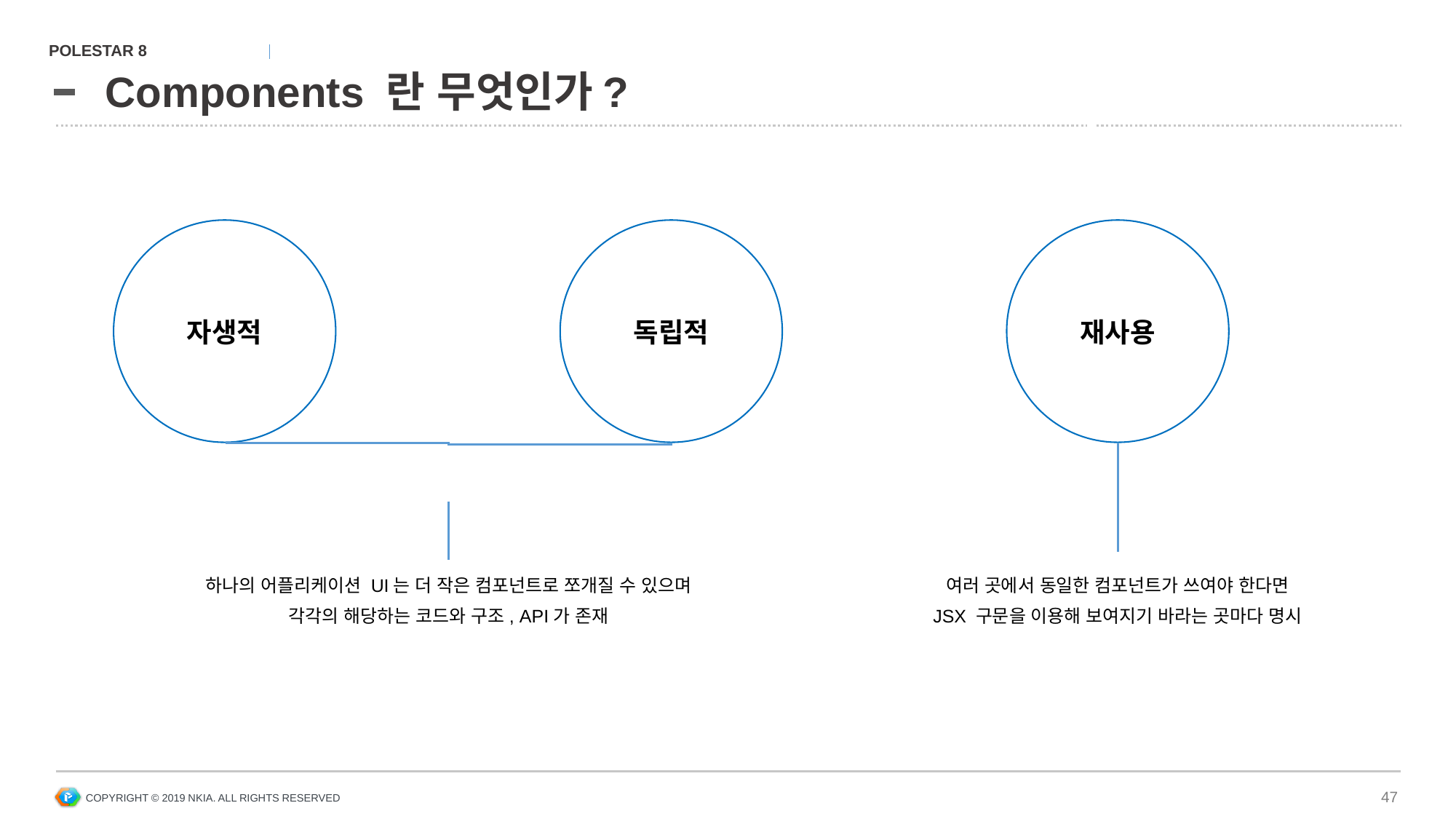

# Components 란 무엇인가?
자생적
독립적
재사용
여러 곳에서 동일한 컴포넌트가 쓰여야 한다면
JSX 구문을 이용해 보여지기 바라는 곳마다 명시
하나의 어플리케이션 UI는 더 작은 컴포넌트로 쪼개질 수 있으며
각각의 해당하는 코드와 구조, API가 존재